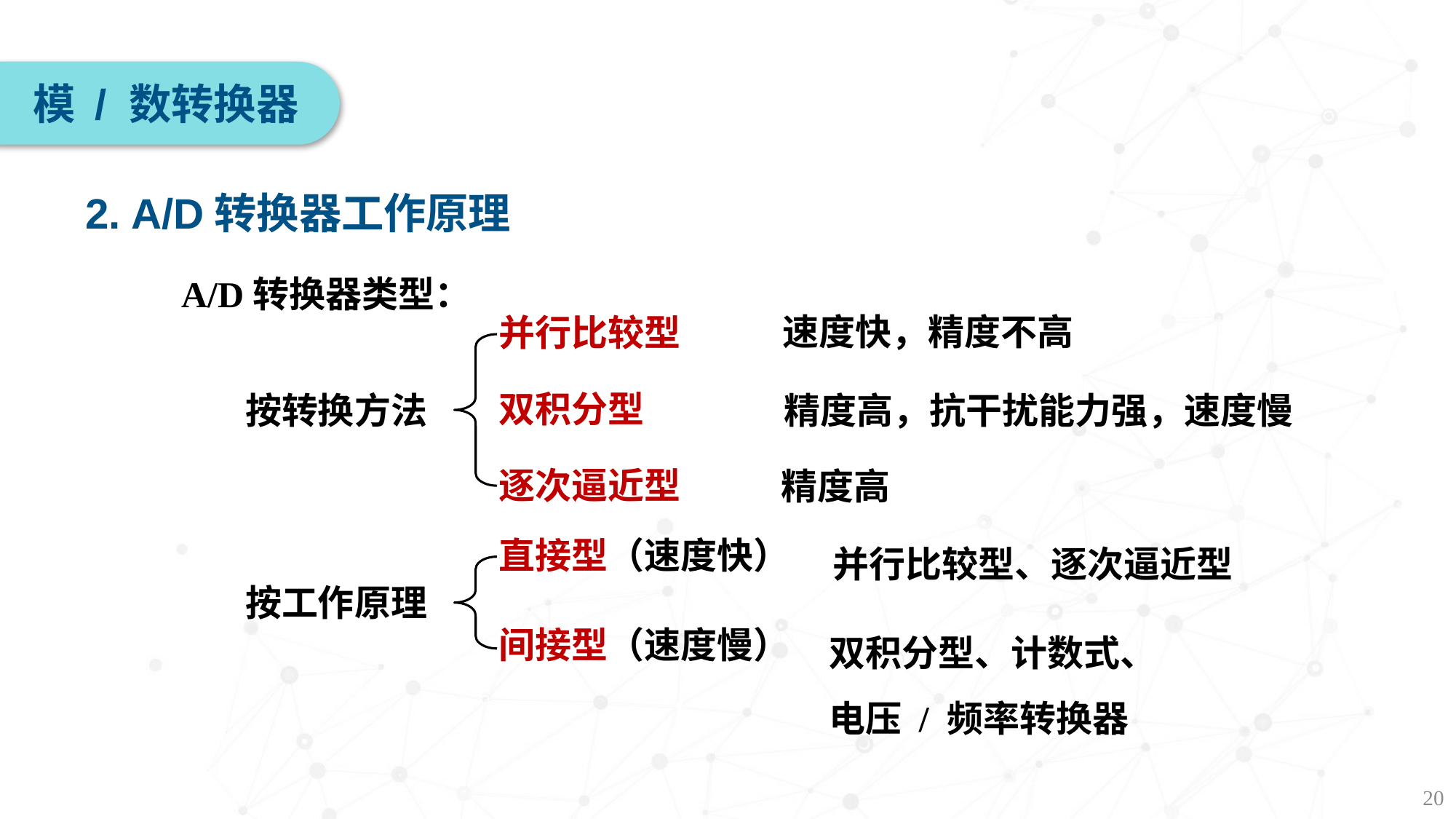

模 / 数转换器
2. A/D转换器工作原理
A/D转换器类型：
速度快，精度不高
并行比较型

双积分型
按转换方法
精度高，抗干扰能力强，速度慢
逐次逼近型
精度高
并行比较型、逐次逼近型
直接型（速度快）

按工作原理
双积分型、计数式、电压 / 频率转换器
间接型（速度慢）
20